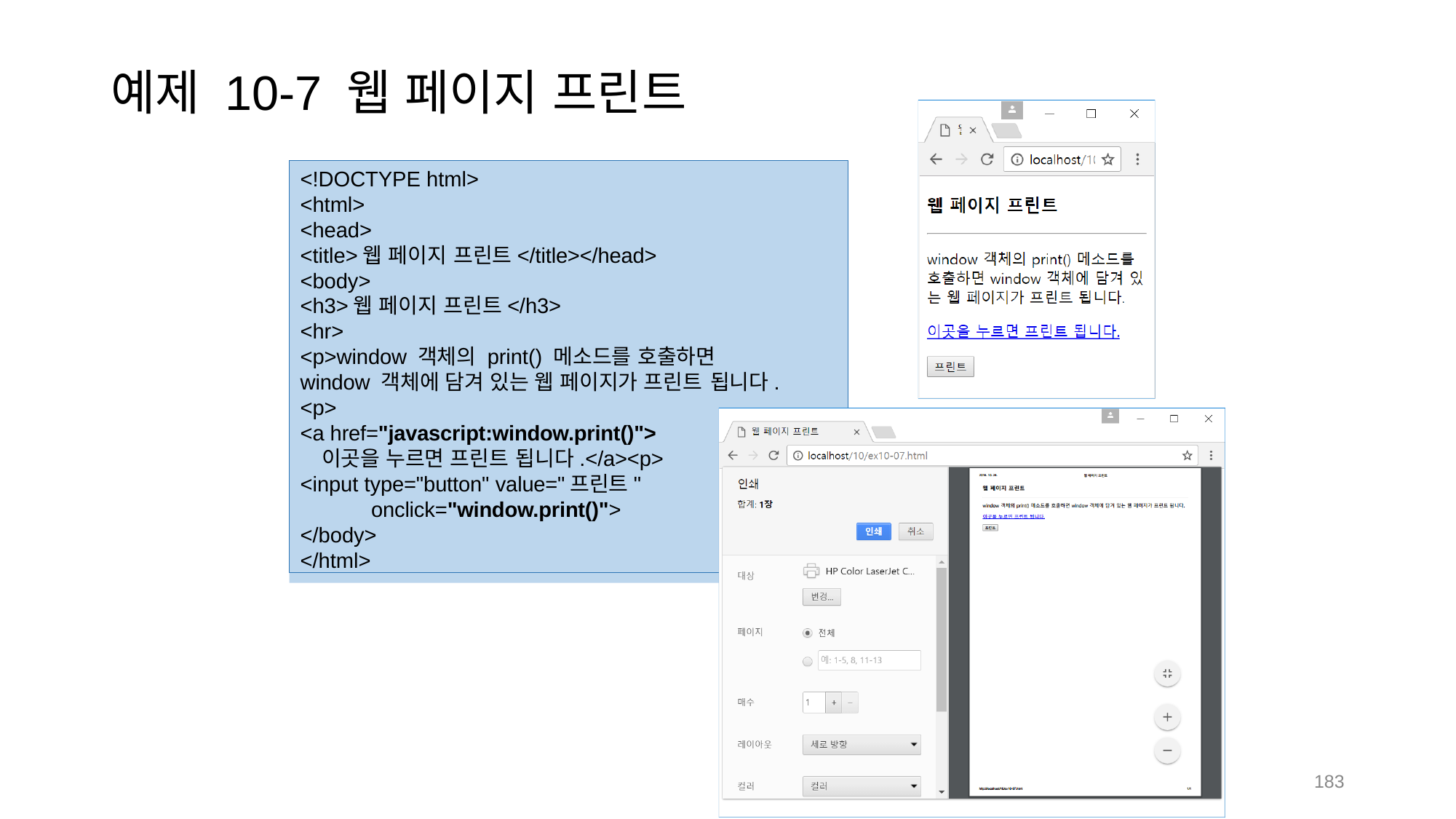

# 예제 10-7 웹 페이지 프린트

<!DOCTYPE html>
<html>
<head>
<title>웹 페이지 프린트</title></head>
<body>
<h3>웹 페이지 프린트</h3>
<hr>
<p>window 객체의 print() 메소드를 호출하면
window 객체에 담겨 있는 웹 페이지가 프린트 됩니다.
<p>
<a href="javascript:window.print()">
이곳을 누르면 프린트 됩니다.</a><p>
<input type="button" value="프린트"
onclick="window.print()">
</body>
</html>

183